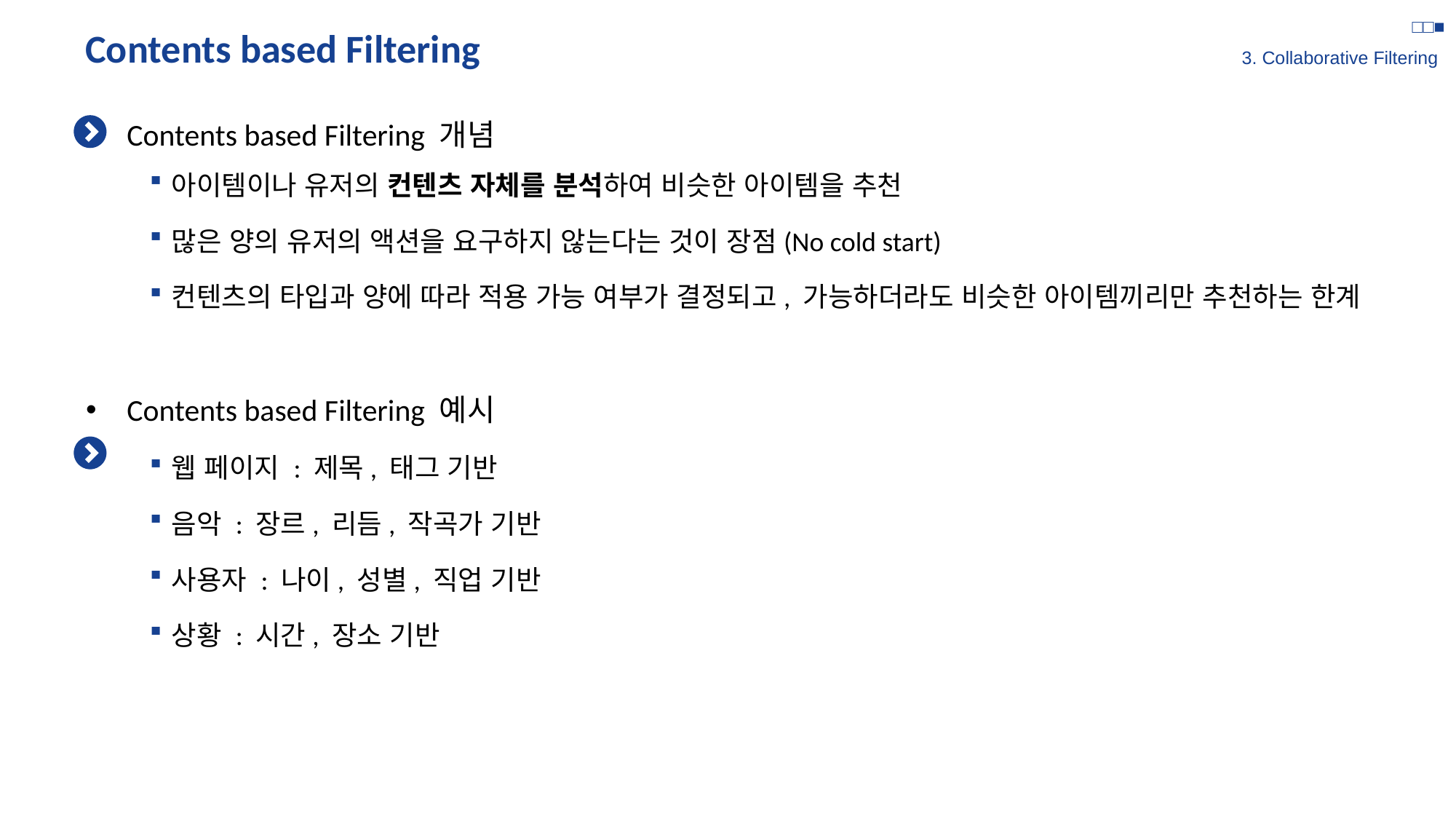

□□■
3. Collaborative Filtering
# Contents based Filtering
Contents based Filtering 개념
아이템이나 유저의 컨텐츠 자체를 분석하여 비슷한 아이템을 추천
많은 양의 유저의 액션을 요구하지 않는다는 것이 장점(No cold start)
컨텐츠의 타입과 양에 따라 적용 가능 여부가 결정되고, 가능하더라도 비슷한 아이템끼리만 추천하는 한계

Contents based Filtering 예시
웹 페이지 : 제목, 태그 기반
음악 : 장르, 리듬, 작곡가 기반
사용자 : 나이, 성별, 직업 기반
상황 : 시간, 장소 기반